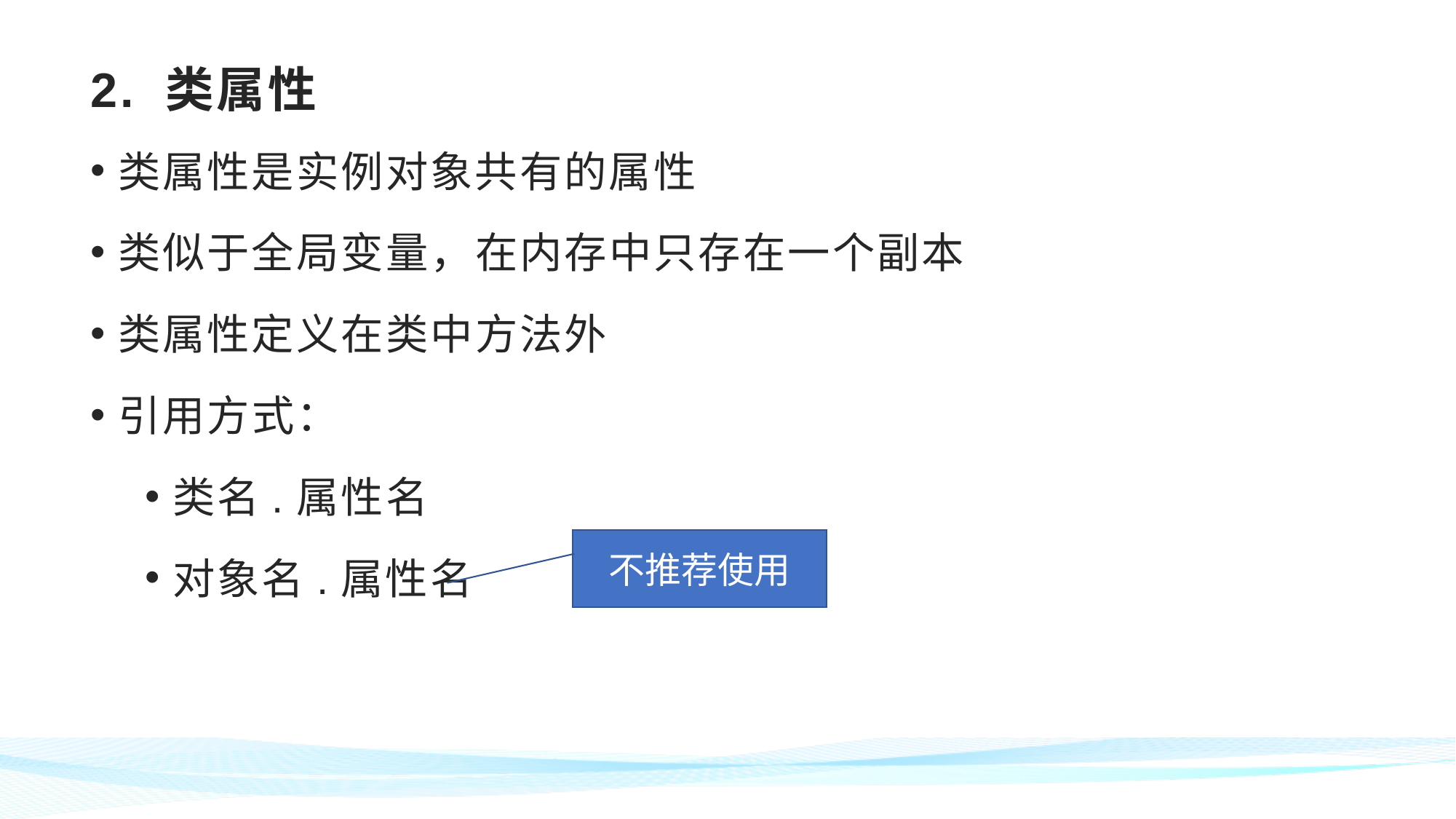

# 2. 类属性
类属性是实例对象共有的属性
类似于全局变量，在内存中只存在一个副本
类属性定义在类中方法外
引用方式：
类名.属性名
对象名.属性名
不推荐使用